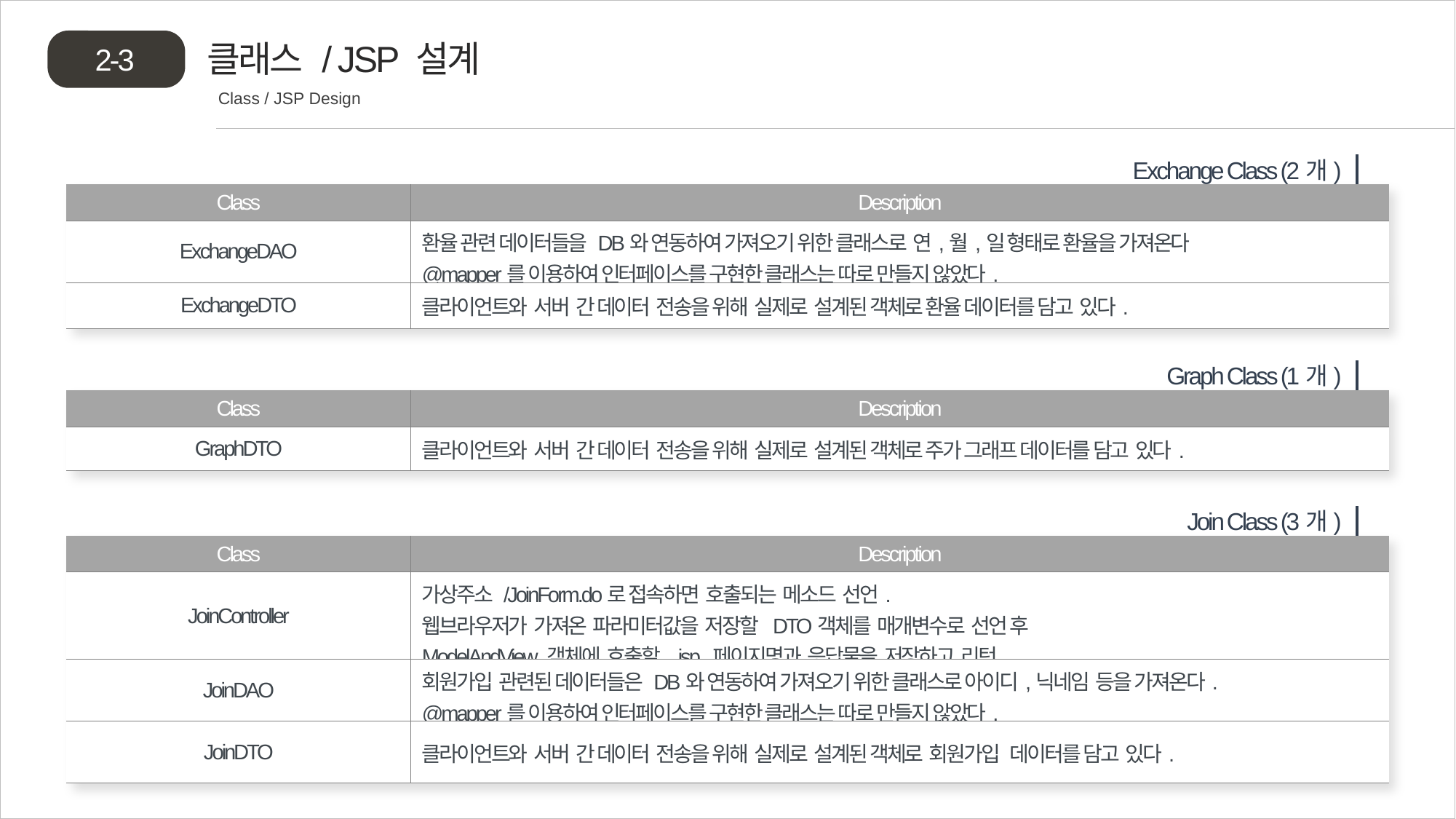

클래스 / JSP 설계
2-3
Class / JSP Design
Exchange Class (2개)
| Class | Description |
| --- | --- |
| ExchangeDAO | 환율 관련 데이터들을 DB와 연동하여 가져오기 위한 클래스로 연,월,일 형태로 환율을 가져온다 @mapper를 이용하여 인터페이스를 구현한 클래스는 따로 만들지 않았다. |
| ExchangeDTO | 클라이언트와 서버 간 데이터 전송을 위해 실제로 설계된 객체로 환율 데이터를 담고 있다. |
Graph Class (1개)
| Class | Description |
| --- | --- |
| GraphDTO | 클라이언트와 서버 간 데이터 전송을 위해 실제로 설계된 객체로 주가 그래프 데이터를 담고 있다. |
Join Class (3개)
| Class | Description |
| --- | --- |
| JoinController | 가상주소 /JoinForm.do로 접속하면 호출되는 메소드 선언. 웹브라우저가 가져온 파라미터값을 저장할 DTO객체를 매개변수로 선언 후 ModelAndView 객체에 호출할 jsp 페이지명과 응답물을 저장하고 리턴. |
| JoinDAO | 회원가입 관련된 데이터들은 DB와 연동하여 가져오기 위한 클래스로 아이디,닉네임 등을 가져온다. @mapper를 이용하여 인터페이스를 구현한 클래스는 따로 만들지 않았다. |
| JoinDTO | 클라이언트와 서버 간 데이터 전송을 위해 실제로 설계된 객체로 회원가입 데이터를 담고 있다. |